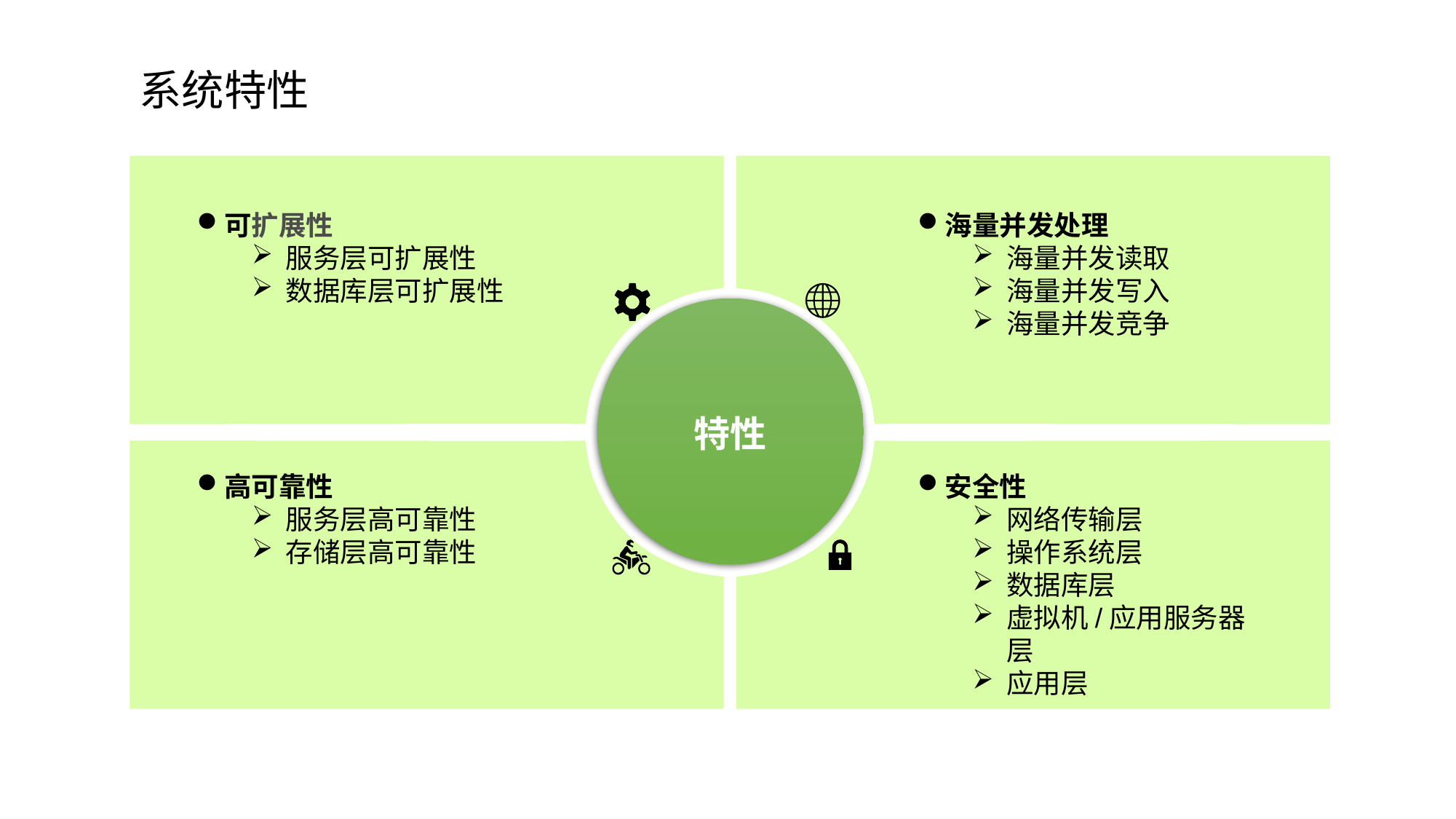

# 系统特性

可扩展性
服务层可扩展性
数据库层可扩展性
海量并发处理
海量并发读取
海量并发写入
海量并发竞争

特性

高可靠性
服务层高可靠性
存储层高可靠性

安全性
网络传输层
操作系统层
数据库层
虚拟机/应用服务器层
应用层